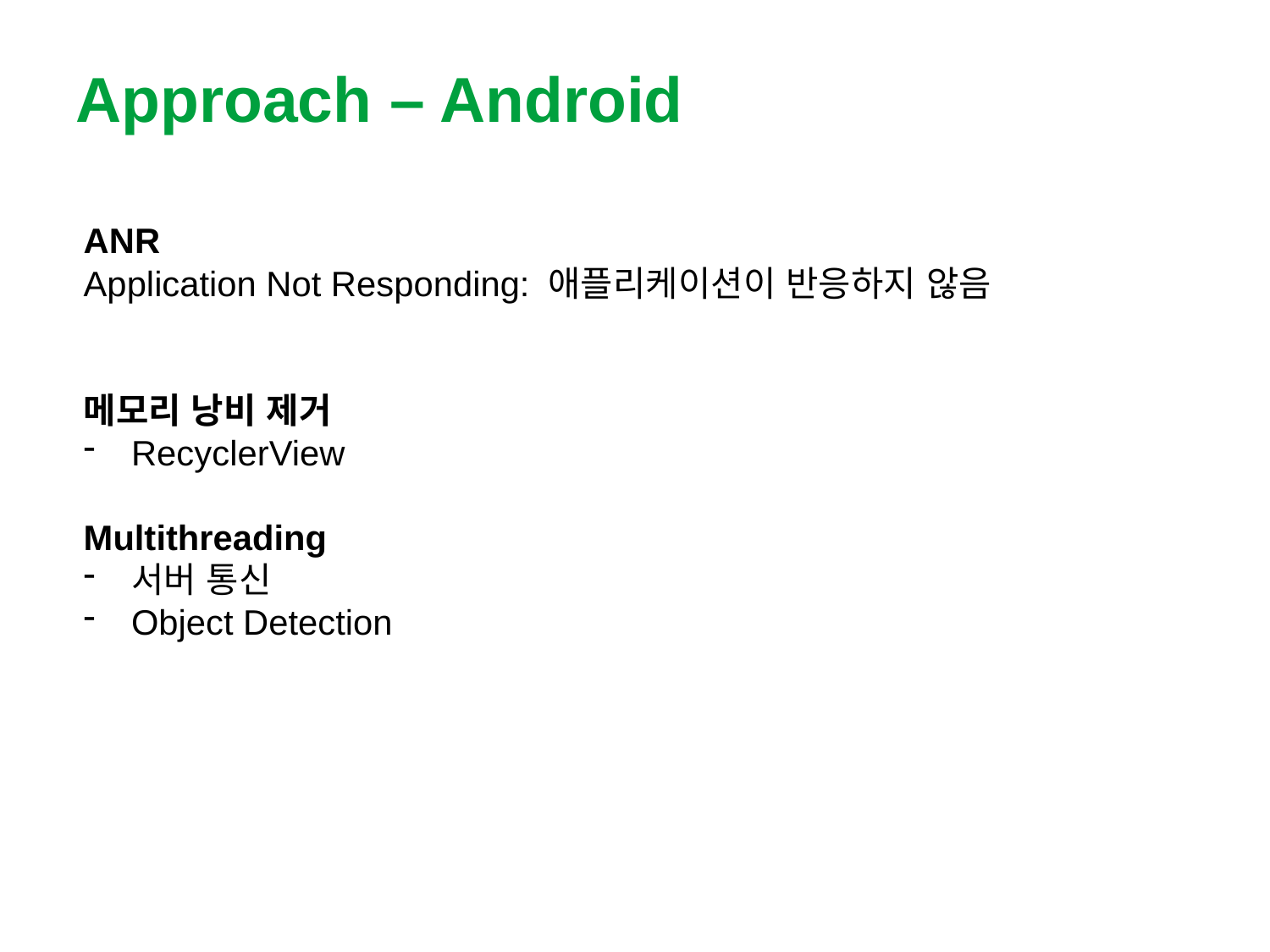

# Approach – Android
ANR
Application Not Responding: 애플리케이션이 반응하지 않음

메모리 낭비 제거
RecyclerView

Multithreading
서버 통신
Object Detection